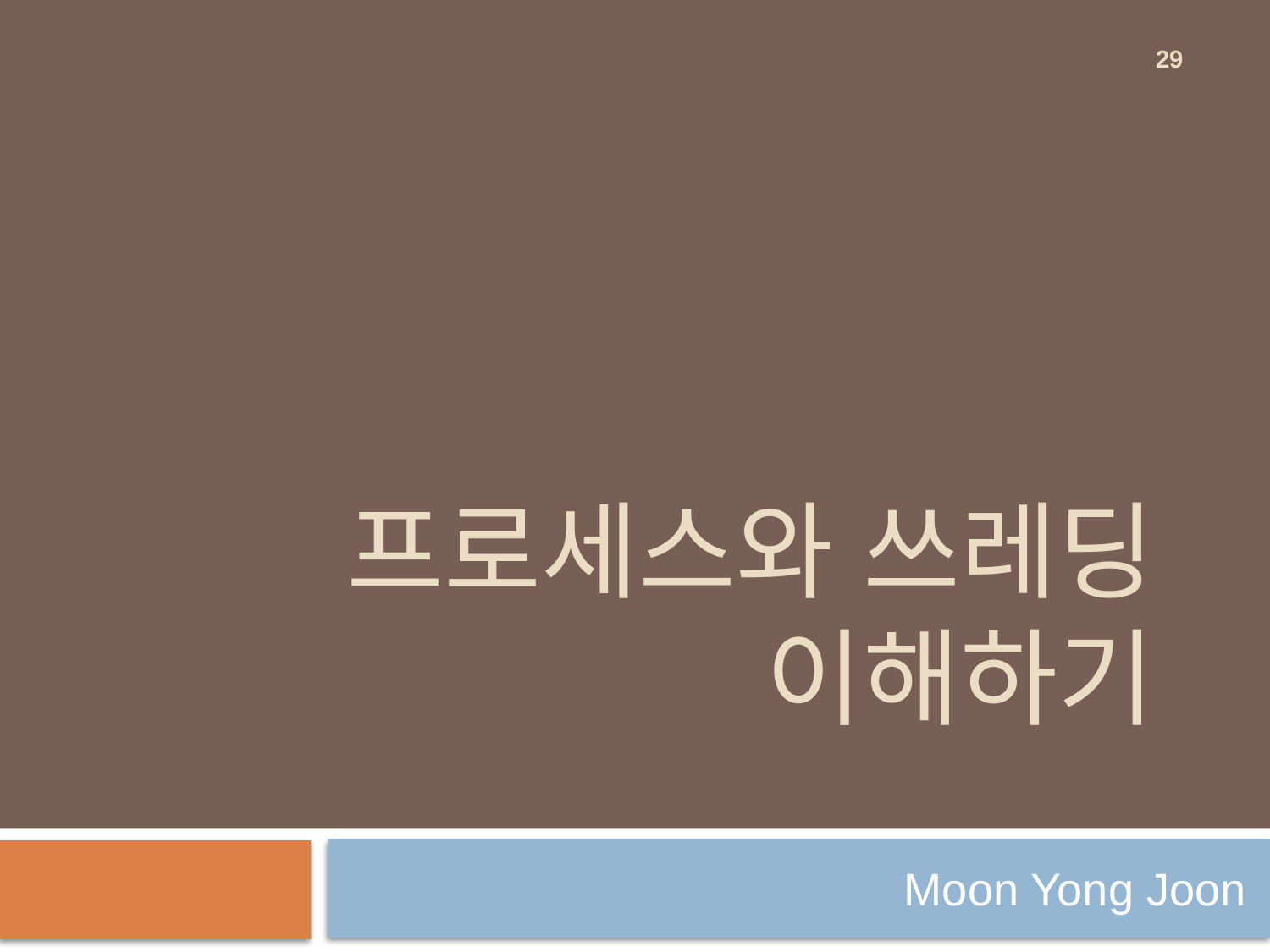

29
# 프로세스와 쓰레딩 이해하기
Moon Yong Joon